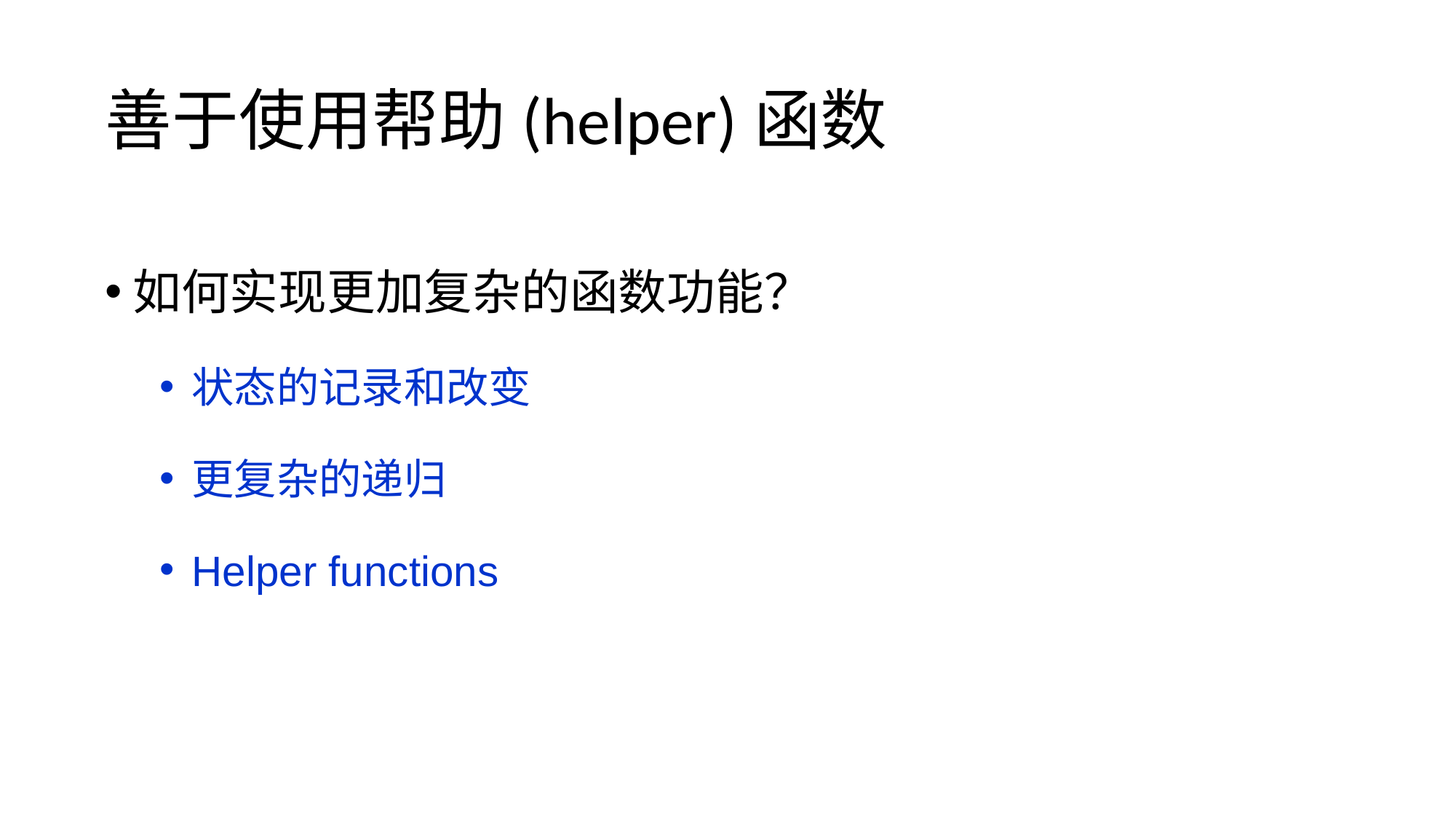

# 善于使用帮助(helper)函数
如何实现更加复杂的函数功能？
状态的记录和改变
更复杂的递归
Helper functions